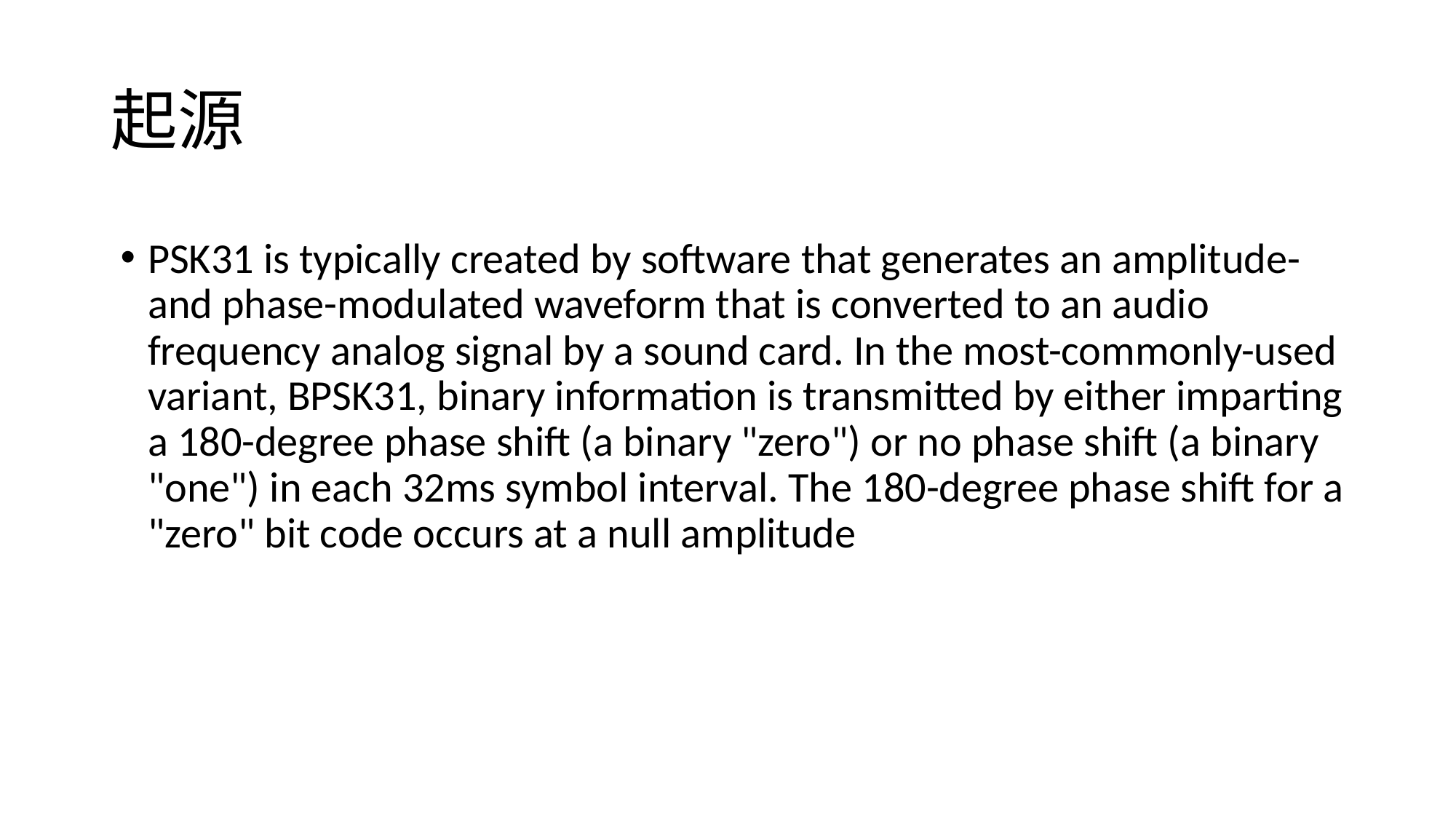

# 起源
PSK31 is typically created by software that generates an amplitude- and phase-modulated waveform that is converted to an audio frequency analog signal by a sound card. In the most-commonly-used variant, BPSK31, binary information is transmitted by either imparting a 180-degree phase shift (a binary "zero") or no phase shift (a binary "one") in each 32ms symbol interval. The 180-degree phase shift for a "zero" bit code occurs at a null amplitude